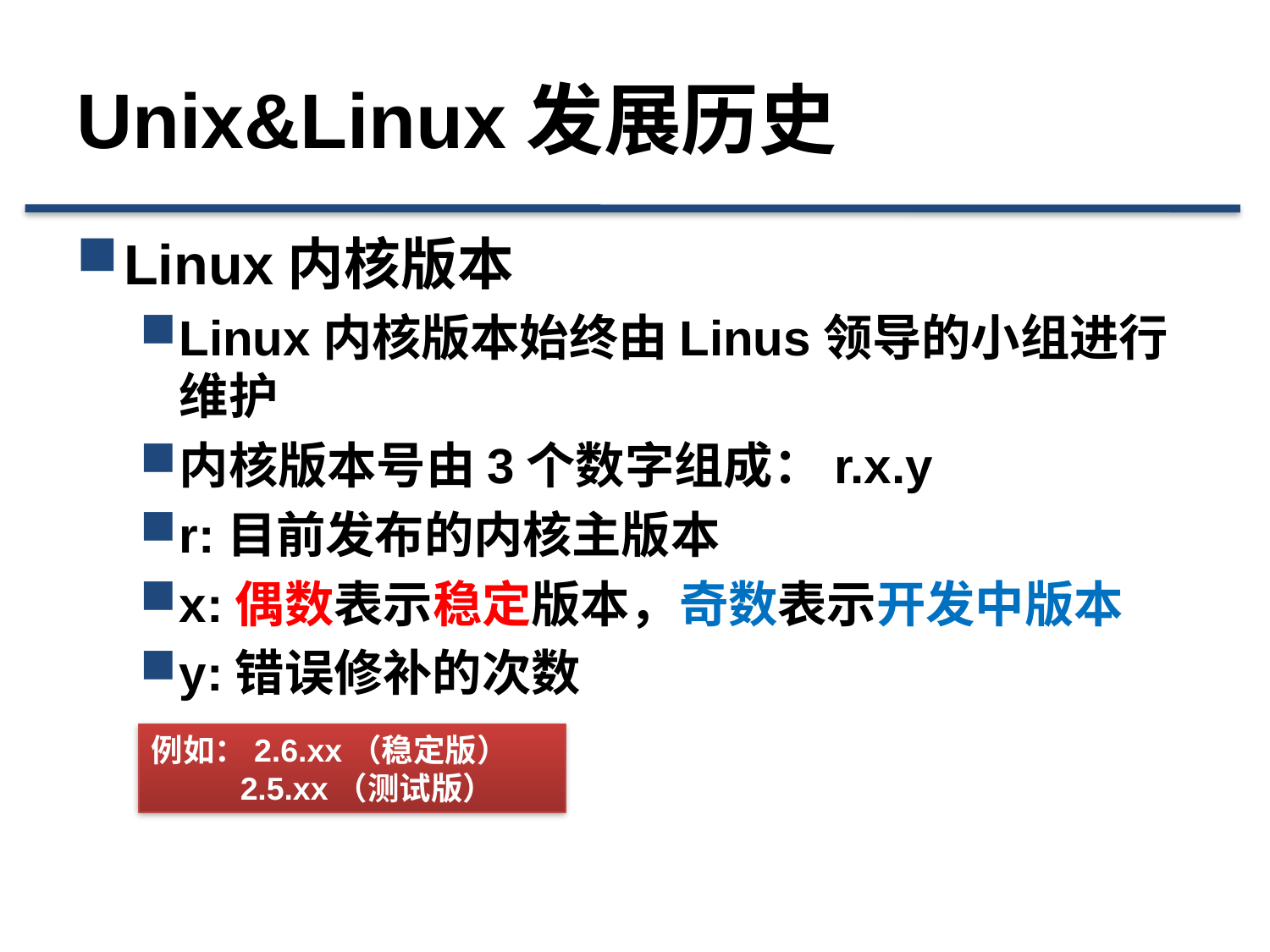

# Unix&Linux发展历史
Linux内核版本
Linux内核版本始终由Linus领导的小组进行维护
内核版本号由3个数字组成：r.x.y
r:目前发布的内核主版本
x:偶数表示稳定版本，奇数表示开发中版本
y:错误修补的次数
例如：2.6.xx（稳定版）
          2.5.xx（测试版）